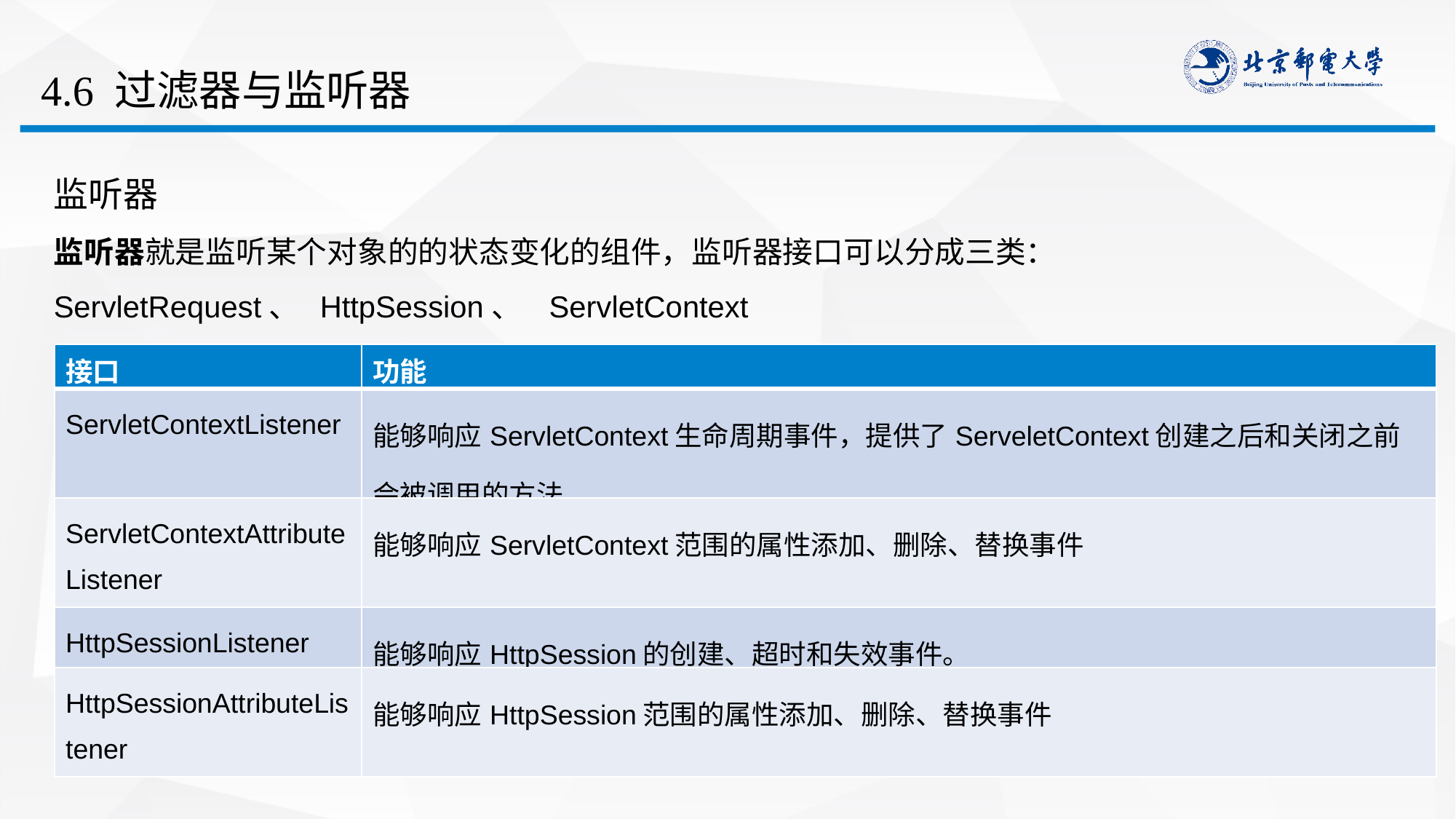

# 4.6 过滤器与监听器
监听器
监听器就是监听某个对象的的状态变化的组件，监听器接口可以分成三类：ServletRequest、  HttpSession、   ServletContext

| 接口 | 功能 |
| --- | --- |
| ServletContextListener | 能够响应ServletContext生命周期事件，提供了ServeletContext创建之后和关闭之前会被调用的方法。 |
| ServletContextAttributeListener | 能够响应ServletContext范围的属性添加、删除、替换事件 |
| HttpSessionListener | 能够响应HttpSession的创建、超时和失效事件。 |
| HttpSessionAttributeListener | 能够响应HttpSession范围的属性添加、删除、替换事件 |